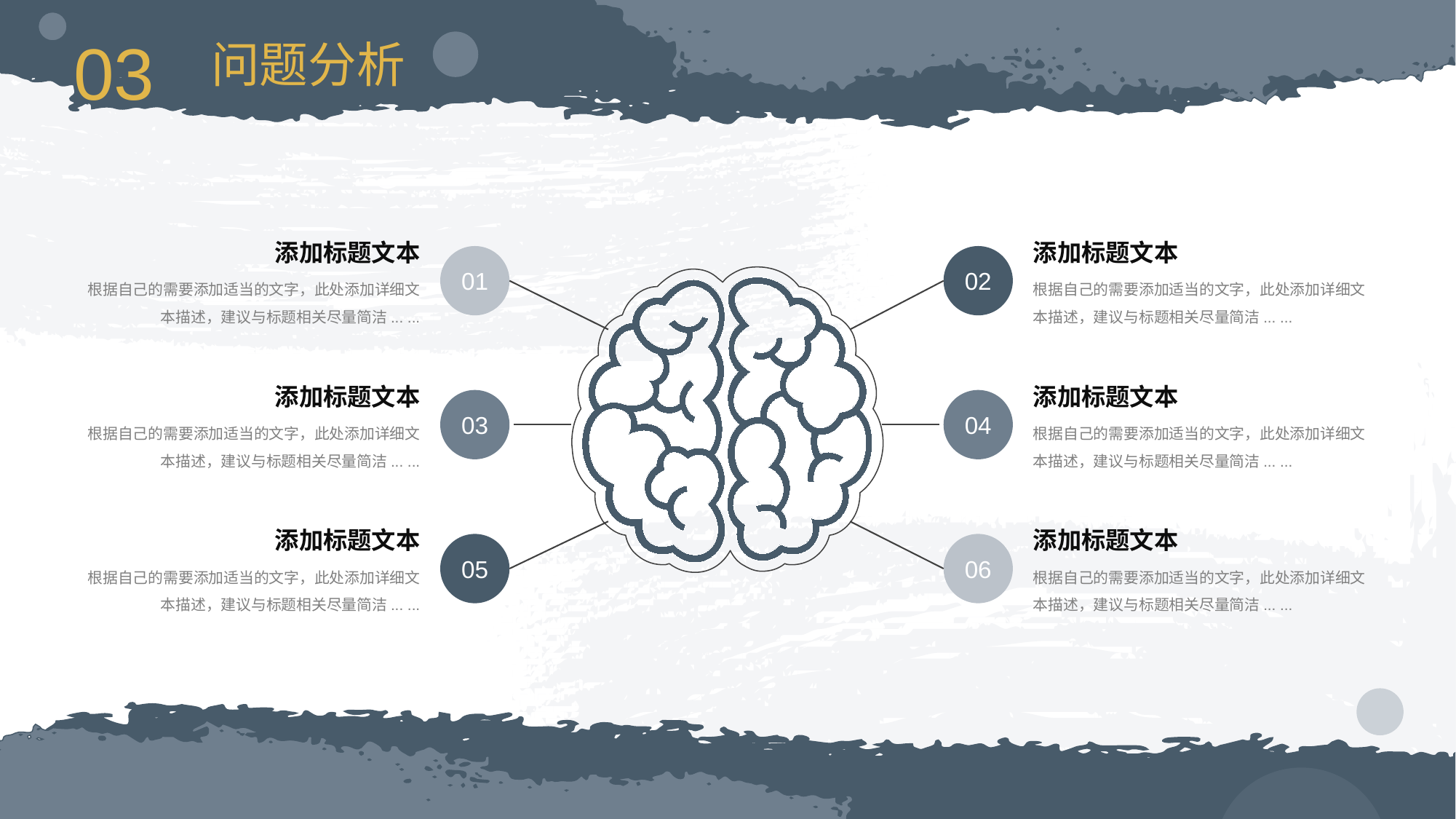

03
问题分析
添加标题文本
根据自己的需要添加适当的文字，此处添加详细文本描述，建议与标题相关尽量简洁... ...
01
添加标题文本
根据自己的需要添加适当的文字，此处添加详细文本描述，建议与标题相关尽量简洁... ...
03
添加标题文本
根据自己的需要添加适当的文字，此处添加详细文本描述，建议与标题相关尽量简洁... ...
05
添加标题文本
根据自己的需要添加适当的文字，此处添加详细文本描述，建议与标题相关尽量简洁... ...
02
添加标题文本
根据自己的需要添加适当的文字，此处添加详细文本描述，建议与标题相关尽量简洁... ...
04
添加标题文本
根据自己的需要添加适当的文字，此处添加详细文本描述，建议与标题相关尽量简洁... ...
06